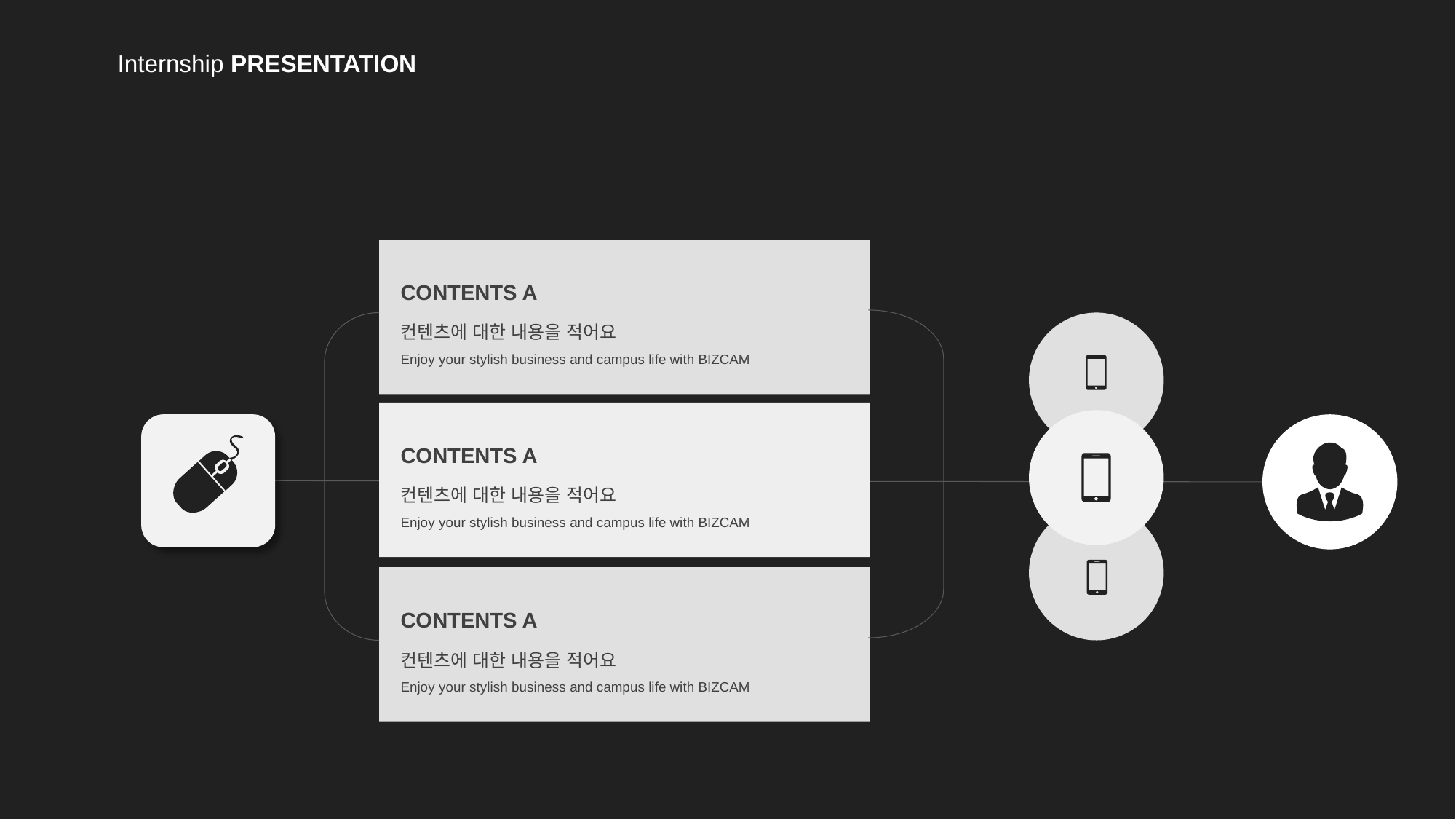

Internship PRESENTATION

CONTENTS A

컨텐츠에 대한 내용을 적어요
Enjoy your stylish business and campus life with BIZCAM

CONTENTS A

컨텐츠에 대한 내용을 적어요
Enjoy your stylish business and campus life with BIZCAM

CONTENTS A

컨텐츠에 대한 내용을 적어요
Enjoy your stylish business and campus life with BIZCAM